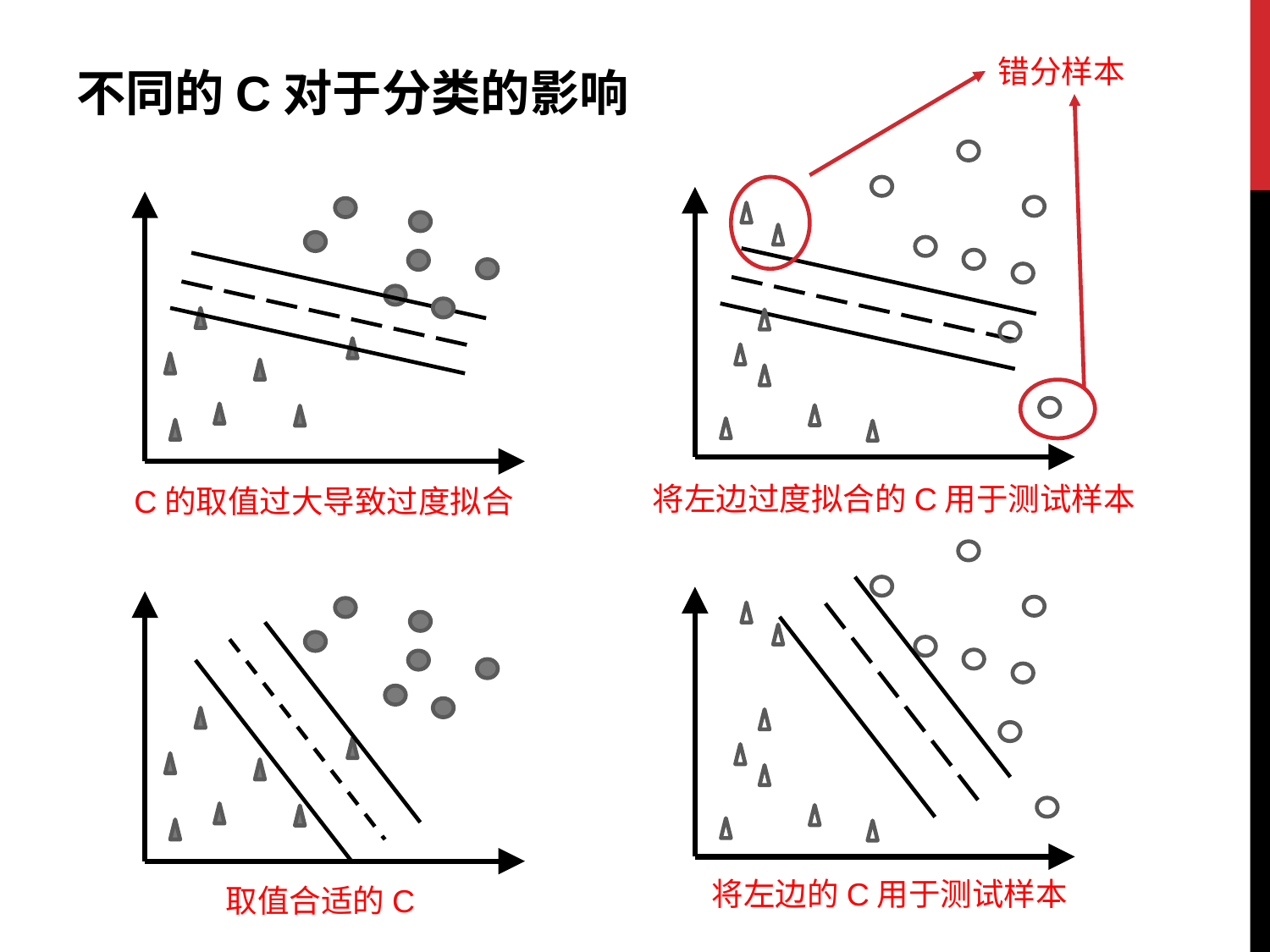

错分样本
不同的C对于分类的影响

将左边过度拟合的C用于测试样本
C的取值过大导致过度拟合

将左边的C用于测试样本
取值合适的C